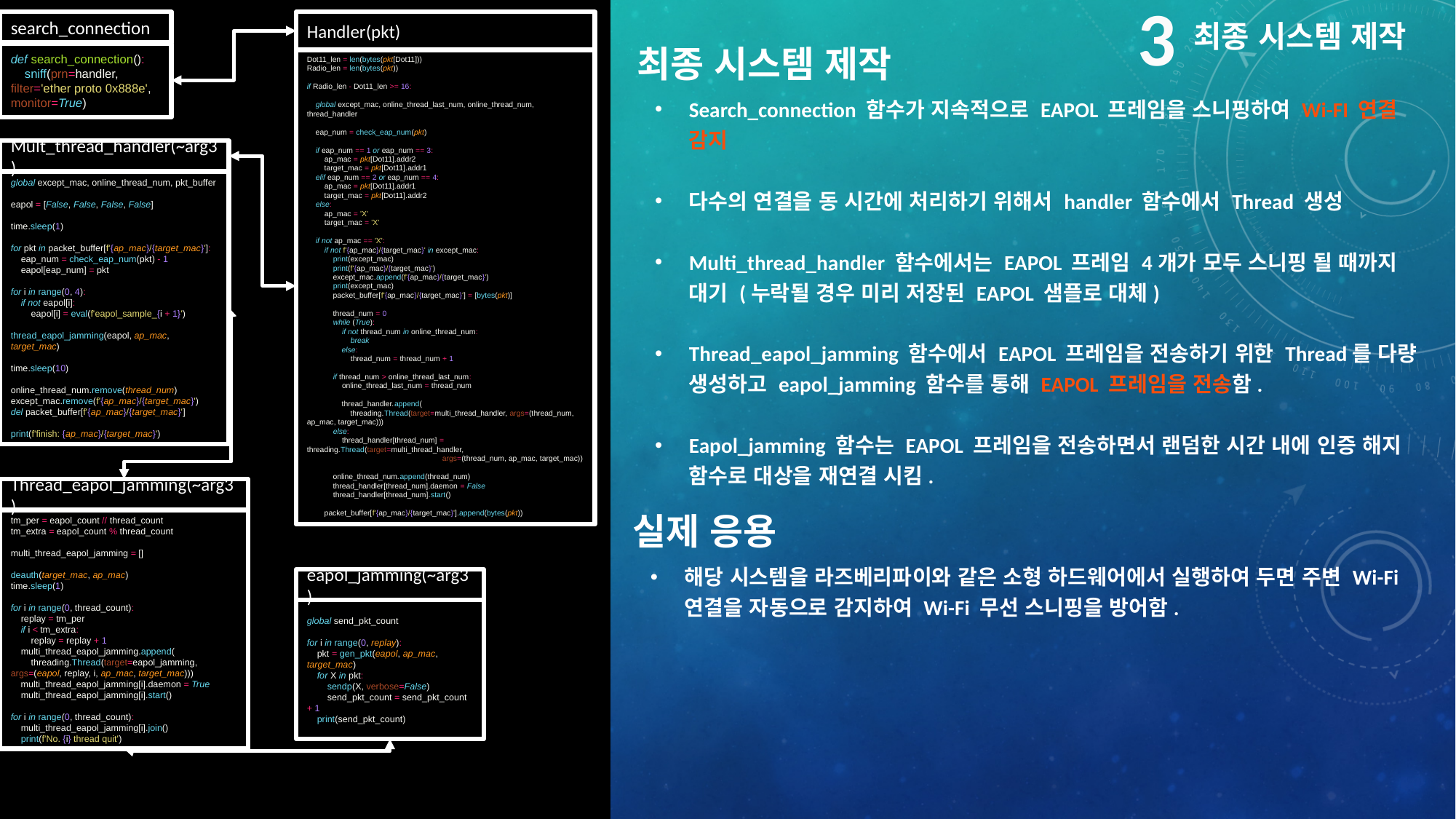

3

search_connection
Handler(pkt)
최종 시스템 제작
최종 시스템 제작
def search_connection():
    sniff(prn=handler, filter='ether proto 0x888e', monitor=True)
Dot11_len = len(bytes(pkt[Dot11]))
Radio_len = len(bytes(pkt))
if Radio_len - Dot11_len >= 16:
    global except_mac, online_thread_last_num, online_thread_num, thread_handler
    eap_num = check_eap_num(pkt)
    if eap_num == 1 or eap_num == 3:
        ap_mac = pkt[Dot11].addr2
        target_mac = pkt[Dot11].addr1
    elif eap_num == 2 or eap_num == 4:
        ap_mac = pkt[Dot11].addr1
        target_mac = pkt[Dot11].addr2
    else:
        ap_mac = 'X'
        target_mac = 'X'
    if not ap_mac == 'X':
        if not f'{ap_mac}/{target_mac}' in except_mac:
            print(except_mac)
            print(f'{ap_mac}/{target_mac}')
            except_mac.append(f'{ap_mac}/{target_mac}')
            print(except_mac)
            packet_buffer[f'{ap_mac}/{target_mac}'] = [bytes(pkt)]
            thread_num = 0
            while (True):
                if not thread_num in online_thread_num:
                    break
                else:
                    thread_num = thread_num + 1
            if thread_num > online_thread_last_num:
                online_thread_last_num = thread_num
                thread_handler.append(
                    threading.Thread(target=multi_thread_handler, args=(thread_num, ap_mac, target_mac)))
            else:
                thread_handler[thread_num] = threading.Thread(target=multi_thread_handler,
                                                              args=(thread_num, ap_mac, target_mac))
            online_thread_num.append(thread_num)
            thread_handler[thread_num].daemon = False
            thread_handler[thread_num].start()
        packet_buffer[f'{ap_mac}/{target_mac}'].append(bytes(pkt))
Search_connection 함수가 지속적으로 EAPOL 프레임을 스니핑하여 Wi-FI 연결 감지

다수의 연결을 동 시간에 처리하기 위해서 handler 함수에서 Thread 생성

Multi_thread_handler 함수에서는 EAPOL 프레임 4개가 모두 스니핑 될 때까지 대기 (누락될 경우 미리 저장된 EAPOL 샘플로 대체)

Thread_eapol_jamming 함수에서 EAPOL 프레임을 전송하기 위한 Thread를 다량 생성하고 eapol_jamming 함수를 통해 EAPOL 프레임을 전송함.

Eapol_jamming 함수는 EAPOL 프레임을 전송하면서 랜덤한 시간 내에 인증 해지 함수로 대상을 재연결 시킴.

Mult_thread_handler(~arg3)
global except_mac, online_thread_num, pkt_buffer
eapol = [False, False, False, False]
time.sleep(1)
for pkt in packet_buffer[f'{ap_mac}/{target_mac}']:
    eap_num = check_eap_num(pkt) - 1
    eapol[eap_num] = pkt
for i in range(0, 4):
    if not eapol[i]:
        eapol[i] = eval(f'eapol_sample_{i + 1}')
thread_eapol_jamming(eapol, ap_mac, target_mac)
time.sleep(10)
online_thread_num.remove(thread_num)
except_mac.remove(f'{ap_mac}/{target_mac}')
del packet_buffer[f'{ap_mac}/{target_mac}']
print(f'finish: {ap_mac}/{target_mac}')
Thread_eapol_jamming(~arg3)
실제 응용
tm_per = eapol_count // thread_count
tm_extra = eapol_count % thread_count
multi_thread_eapol_jamming = []
deauth(target_mac, ap_mac)
time.sleep(1)
for i in range(0, thread_count):
    replay = tm_per
    if i < tm_extra:
        replay = replay + 1
    multi_thread_eapol_jamming.append(
        threading.Thread(target=eapol_jamming, args=(eapol, replay, i, ap_mac, target_mac)))
    multi_thread_eapol_jamming[i].daemon = True
    multi_thread_eapol_jamming[i].start()
for i in range(0, thread_count):
    multi_thread_eapol_jamming[i].join()
    print(f'No. {i} thread quit')
해당 시스템을 라즈베리파이와 같은 소형 하드웨어에서 실행하여 두면 주변 Wi-Fi 연결을 자동으로 감지하여 Wi-Fi 무선 스니핑을 방어함.
eapol_jamming(~arg3)
global send_pkt_count
for i in range(0, replay):
    pkt = gen_pkt(eapol, ap_mac, target_mac)
    for X in pkt:
        sendp(X, verbose=False)
        send_pkt_count = send_pkt_count + 1
    print(send_pkt_count)